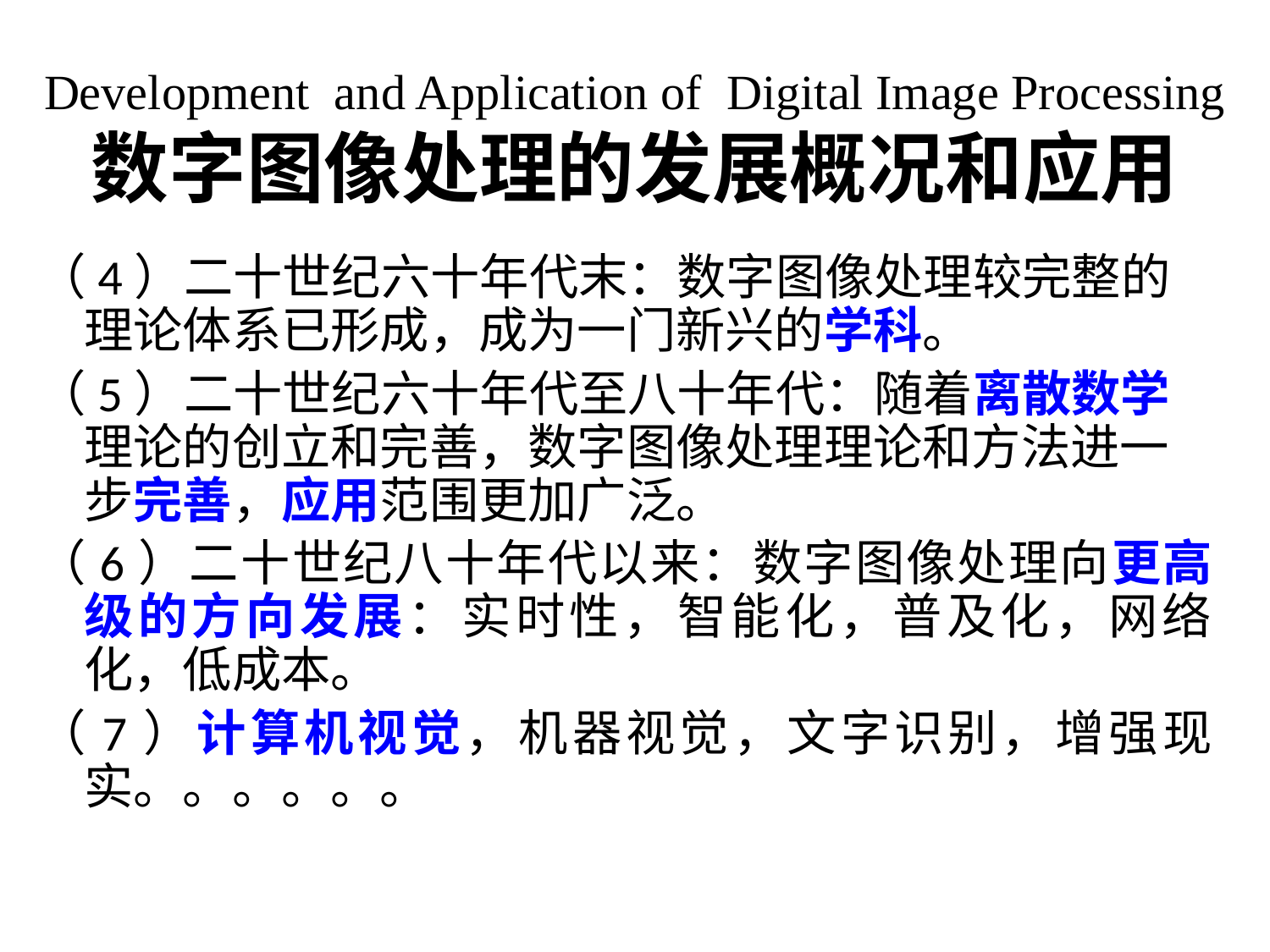

# Development  and Application of  Digital Image Processing 数字图像处理的发展概况和应用
（4）二十世纪六十年代末：数字图像处理较完整的理论体系已形成，成为一门新兴的学科。
（5）二十世纪六十年代至八十年代：随着离散数学理论的创立和完善，数字图像处理理论和方法进一步完善，应用范围更加广泛。
（6）二十世纪八十年代以来：数字图像处理向更高级的方向发展：实时性，智能化，普及化，网络化，低成本。
（7）计算机视觉，机器视觉，文字识别，增强现实。。。。。。